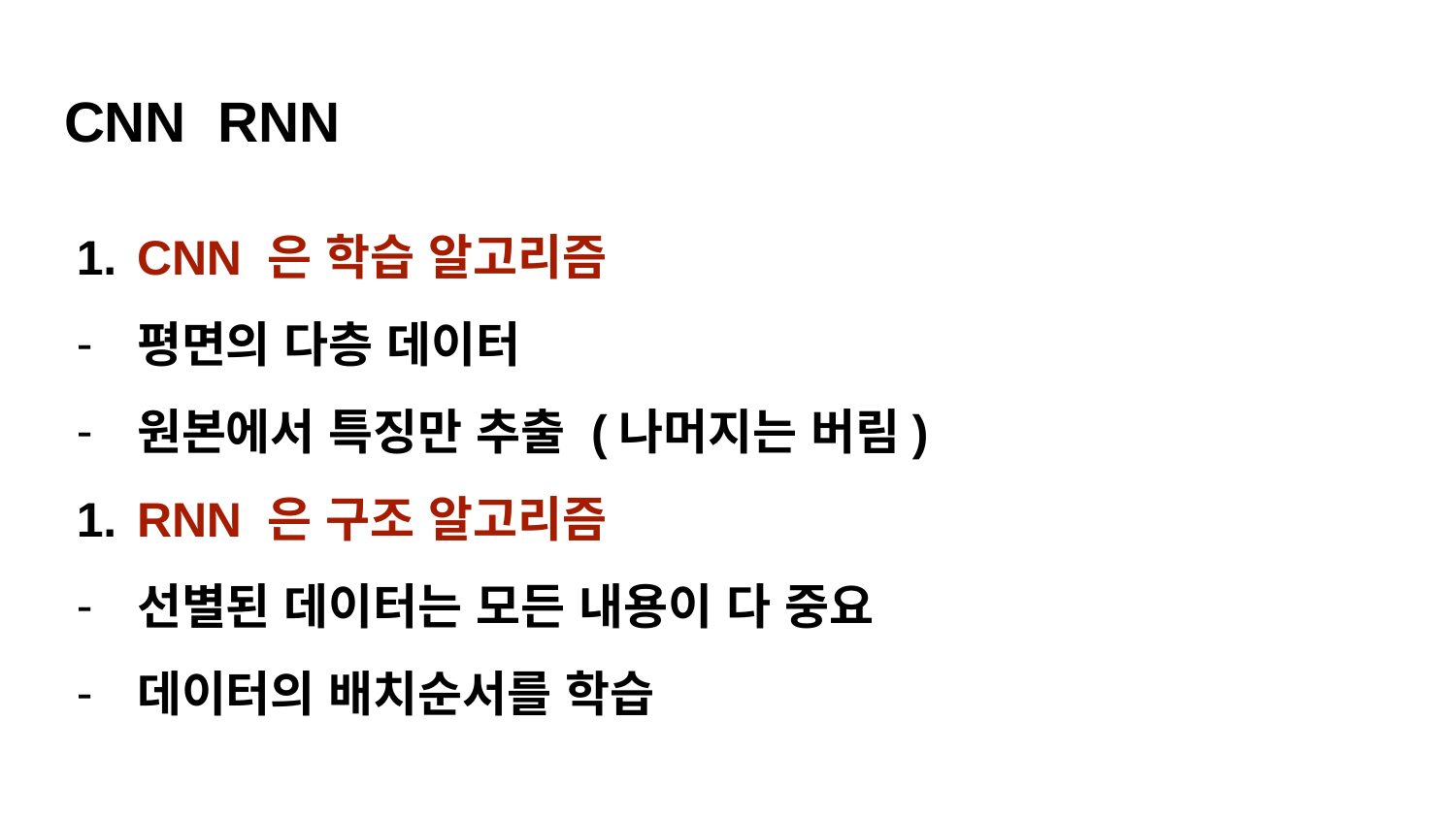

# CNN  RNN
CNN 은 학습 알고리즘
평면의 다층 데이터
원본에서 특징만 추출 (나머지는 버림)
RNN 은 구조 알고리즘
선별된 데이터는 모든 내용이 다 중요
데이터의 배치순서를 학습